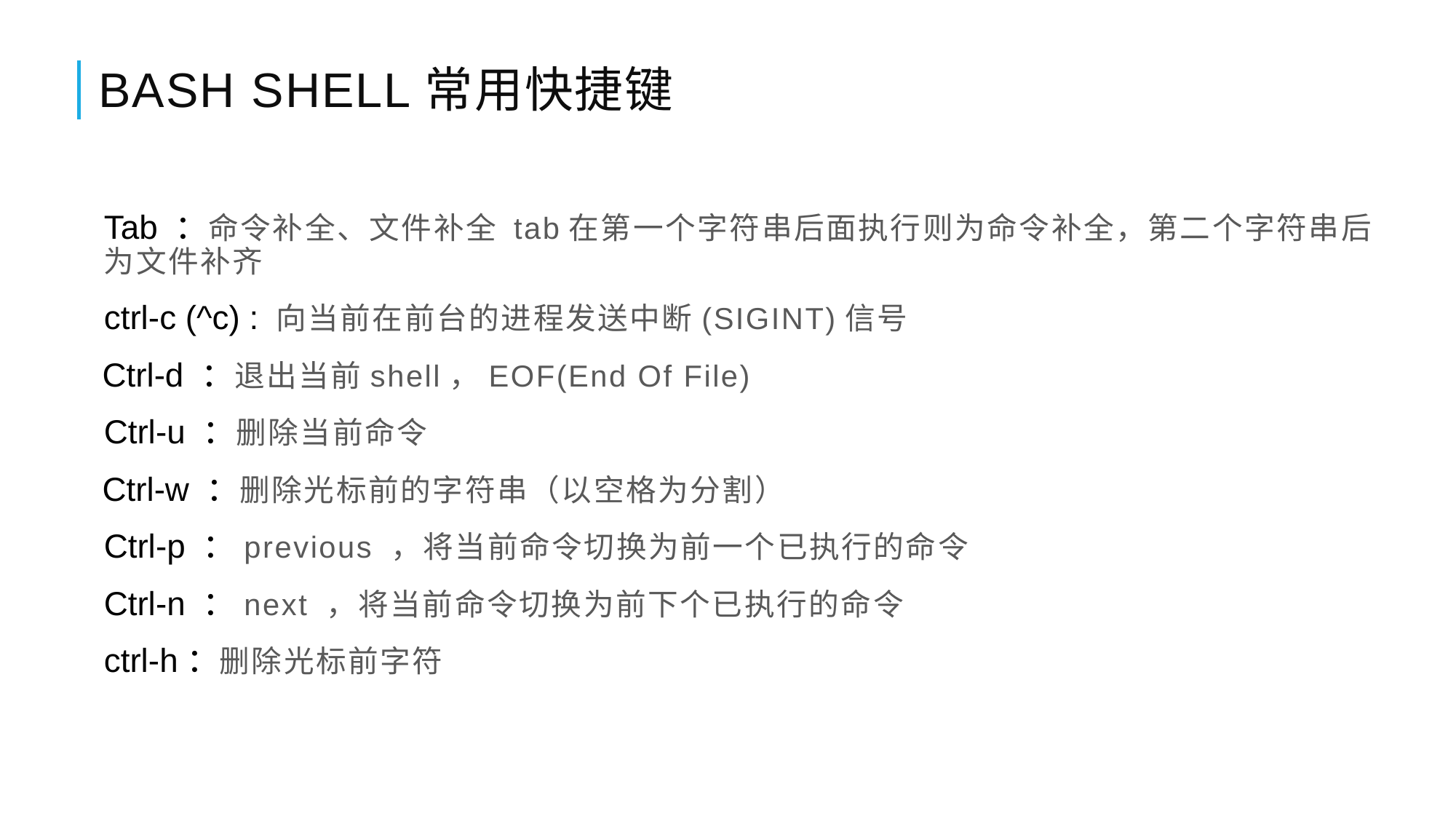

# Bash Shell常用快捷键
Tab ：命令补全、文件补全 tab在第一个字符串后面执行则为命令补全，第二个字符串后为文件补齐
ctrl-c (^c) : 向当前在前台的进程发送中断(SIGINT)信号
Ctrl-d ：退出当前shell，EOF(End Of File)
Ctrl-u ：删除当前命令
Ctrl-w ：删除光标前的字符串（以空格为分割）
Ctrl-p ：previous ，将当前命令切换为前一个已执行的命令
Ctrl-n ：next ，将当前命令切换为前下个已执行的命令
ctrl-h：删除光标前字符